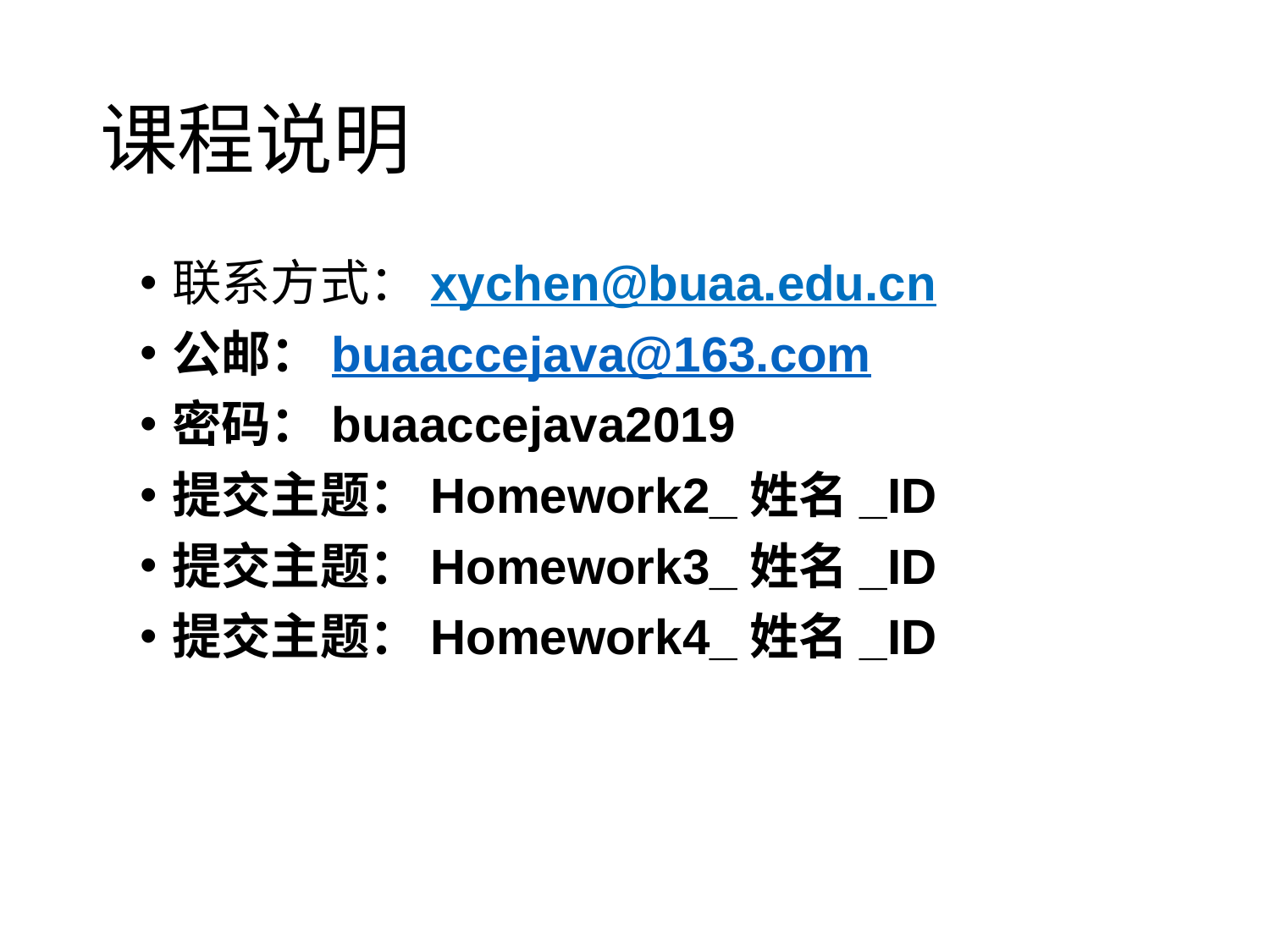

# 课程说明
联系方式：xychen@buaa.edu.cn
公邮：buaaccejava@163.com
密码：buaaccejava2019
提交主题：Homework2_姓名_ID
提交主题：Homework3_姓名_ID
提交主题：Homework4_姓名_ID